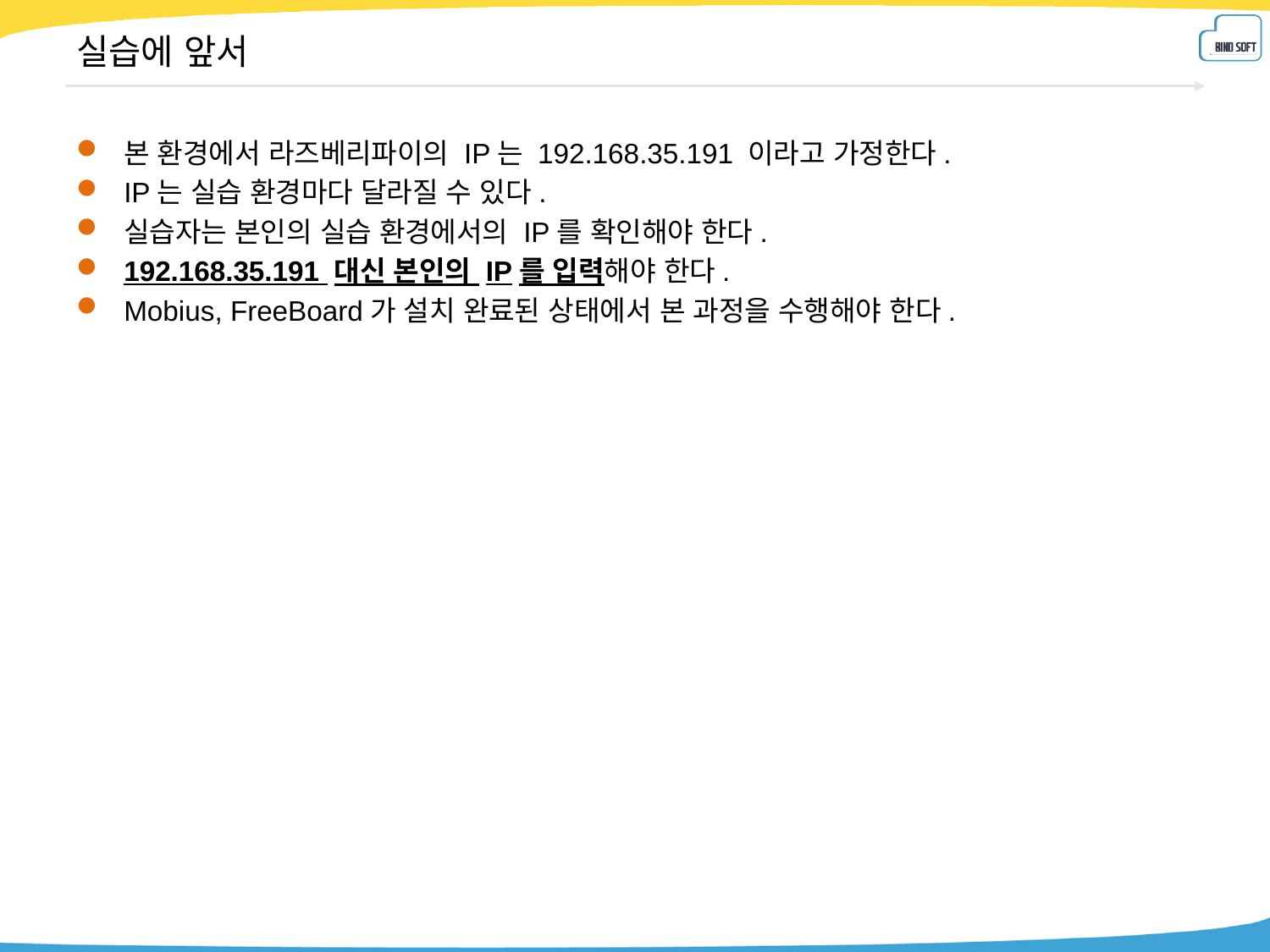

# 실습에 앞서
본 환경에서 라즈베리파이의 IP는 192.168.35.191 이라고 가정한다.
IP는 실습 환경마다 달라질 수 있다.
실습자는 본인의 실습 환경에서의 IP를 확인해야 한다.
192.168.35.191 대신 본인의 IP를 입력해야 한다.
Mobius, FreeBoard가 설치 완료된 상태에서 본 과정을 수행해야 한다.